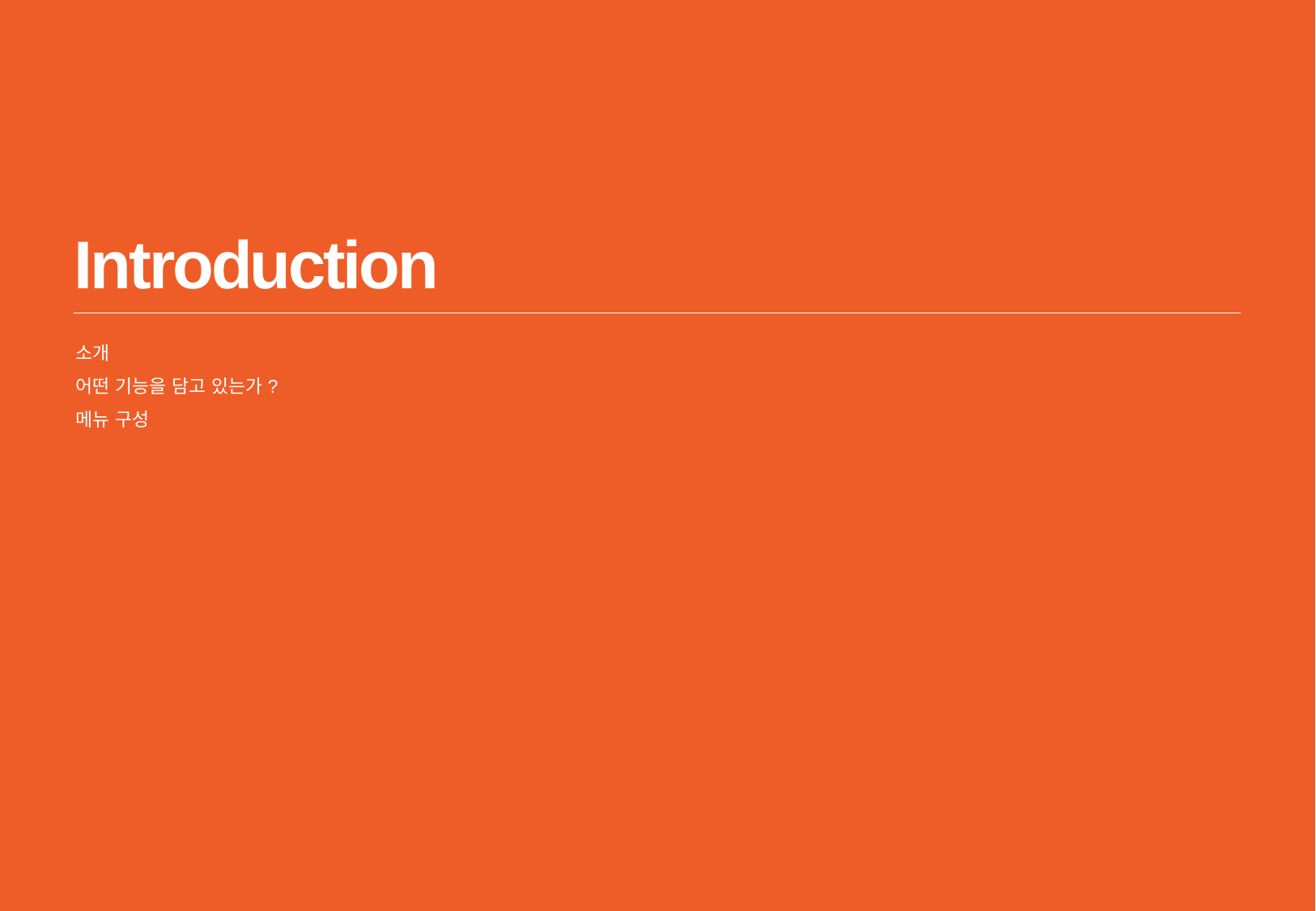

5/5
# Introduction
소개
어떤 기능을 담고 있는가?
메뉴 구성